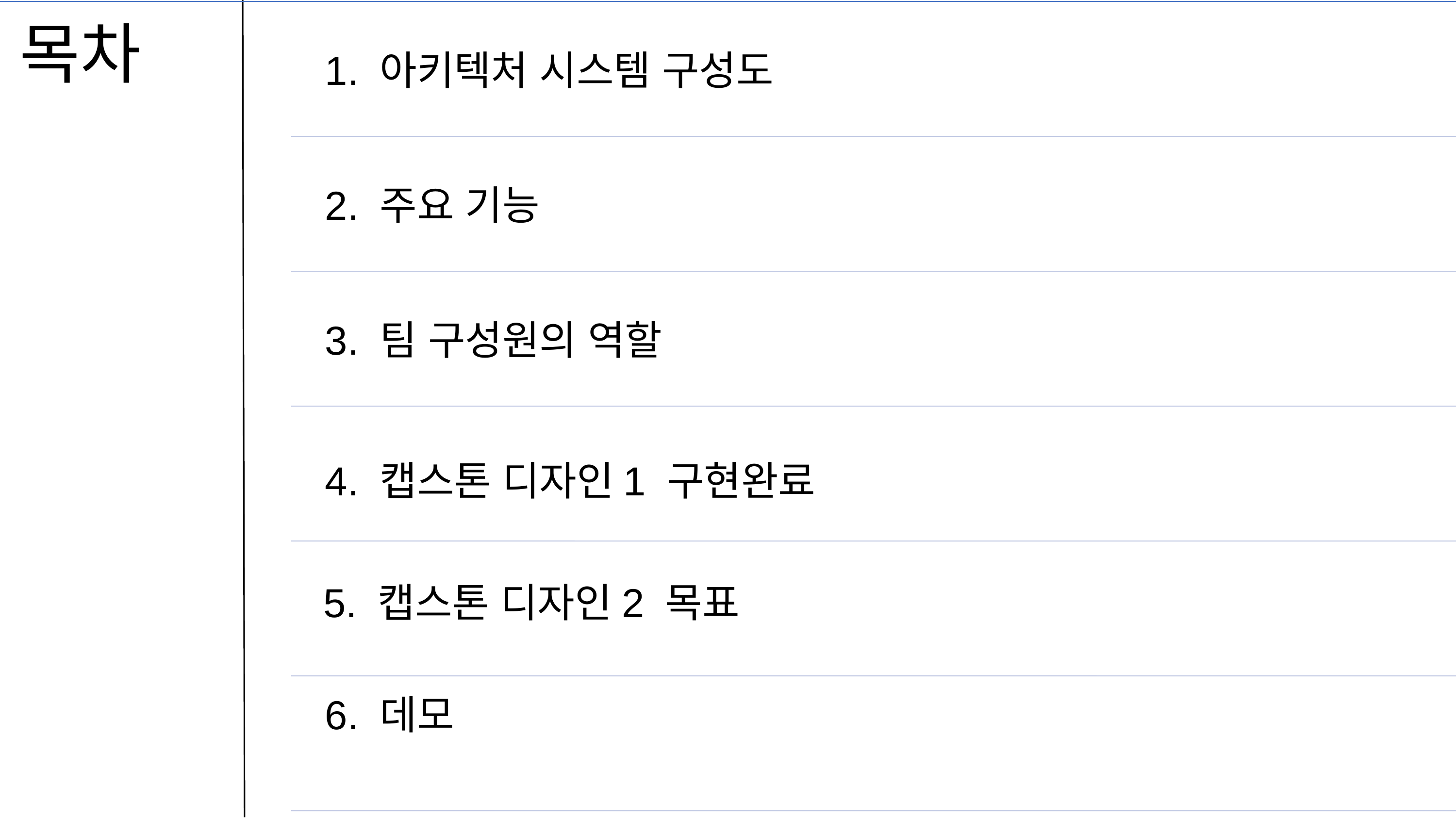

목차
1. 아키텍처 시스템 구성도
2. 주요 기능
3. 팀 구성원의 역할
4. 캡스톤 디자인1 구현완료
5. 캡스톤 디자인2 목표
6. 데모